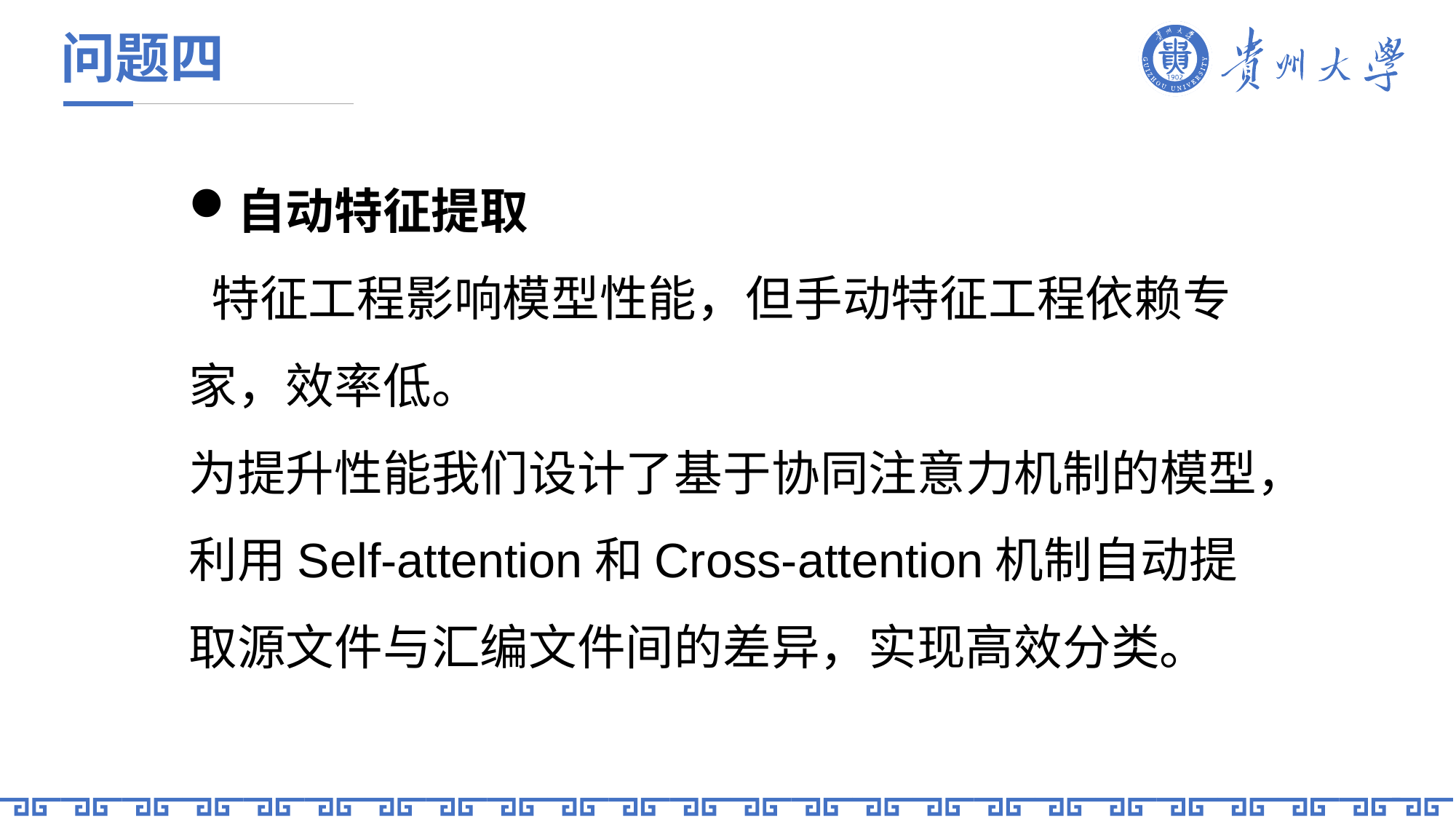

问题四
自动特征提取
 特征工程影响模型性能，但手动特征工程依赖专家，效率低。
为提升性能我们设计了基于协同注意力机制的模型，利用Self-attention和Cross-attention机制自动提取源文件与汇编文件间的差异，实现高效分类。
37